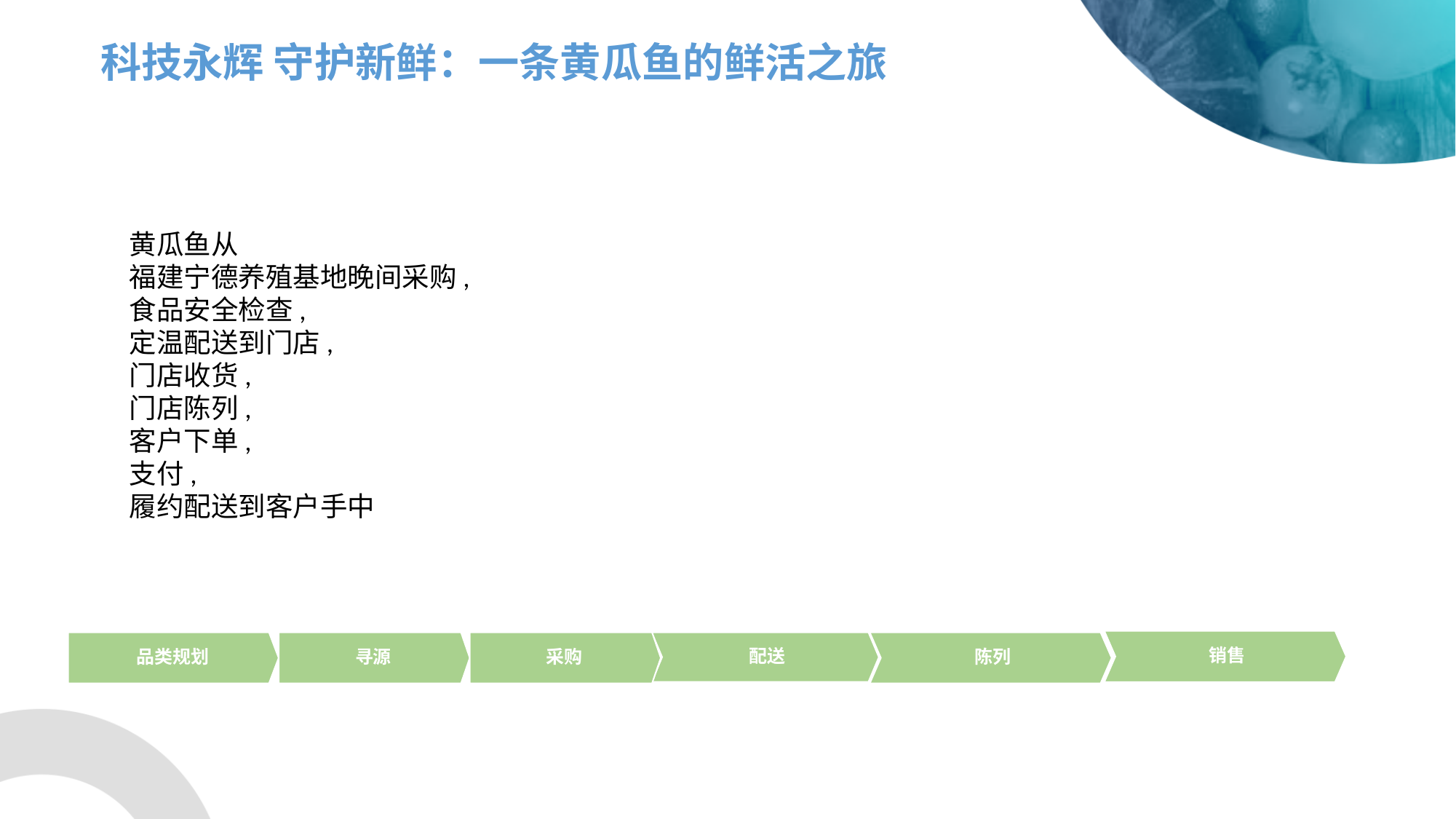

科技永辉 守护新鲜：一条黄瓜鱼的鲜活之旅
黄瓜鱼从
福建宁德养殖基地晚间采购,
食品安全检查,
定温配送到门店,
门店收货,
门店陈列,
客户下单,
支付,
履约配送到客户手中
销售
品类规划
寻源
配送
陈列
采购